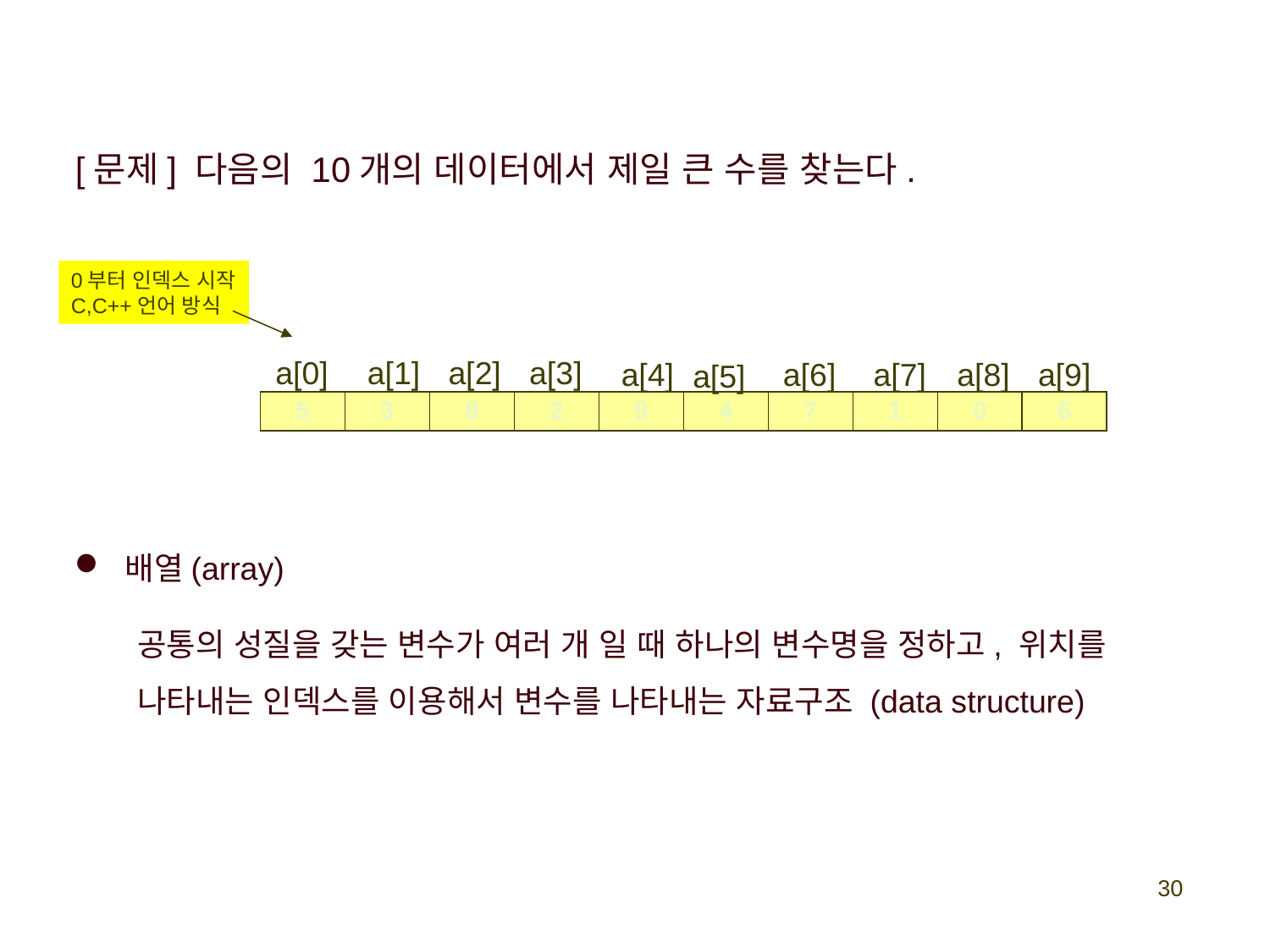

[문제] 다음의 10개의 데이터에서 제일 큰 수를 찾는다.
0부터 인덱스 시작
C,C++언어 방식
a[0]
a[1]
a[2]
a[3]
a[9]
a[8]
a[7]
a[4]
a[6]
a[5]
| 5 | 3 | 8 | 2 | 9 | 4 | 7 | 1 | 0 | 6 |
| --- | --- | --- | --- | --- | --- | --- | --- | --- | --- |
 배열(array)
공통의 성질을 갖는 변수가 여러 개 일 때 하나의 변수명을 정하고, 위치를 나타내는 인덱스를 이용해서 변수를 나타내는 자료구조 (data structure)
30